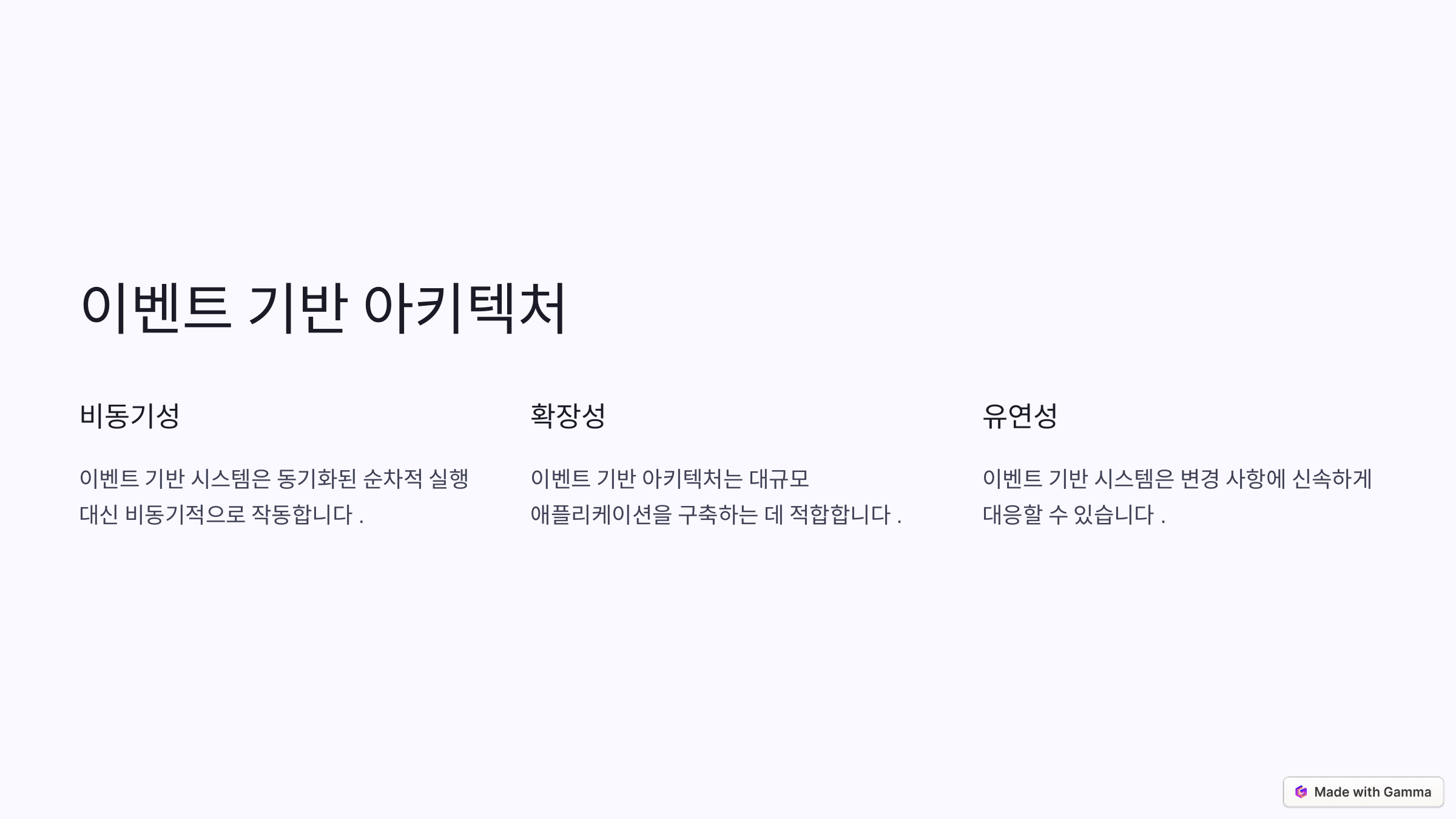

이벤트 기반 아키텍처
비동기성
확장성
유연성
이벤트 기반 시스템은 동기화된 순차적 실행 대신 비동기적으로 작동합니다.
이벤트 기반 아키텍처는 대규모 애플리케이션을 구축하는 데 적합합니다.
이벤트 기반 시스템은 변경 사항에 신속하게 대응할 수 있습니다.